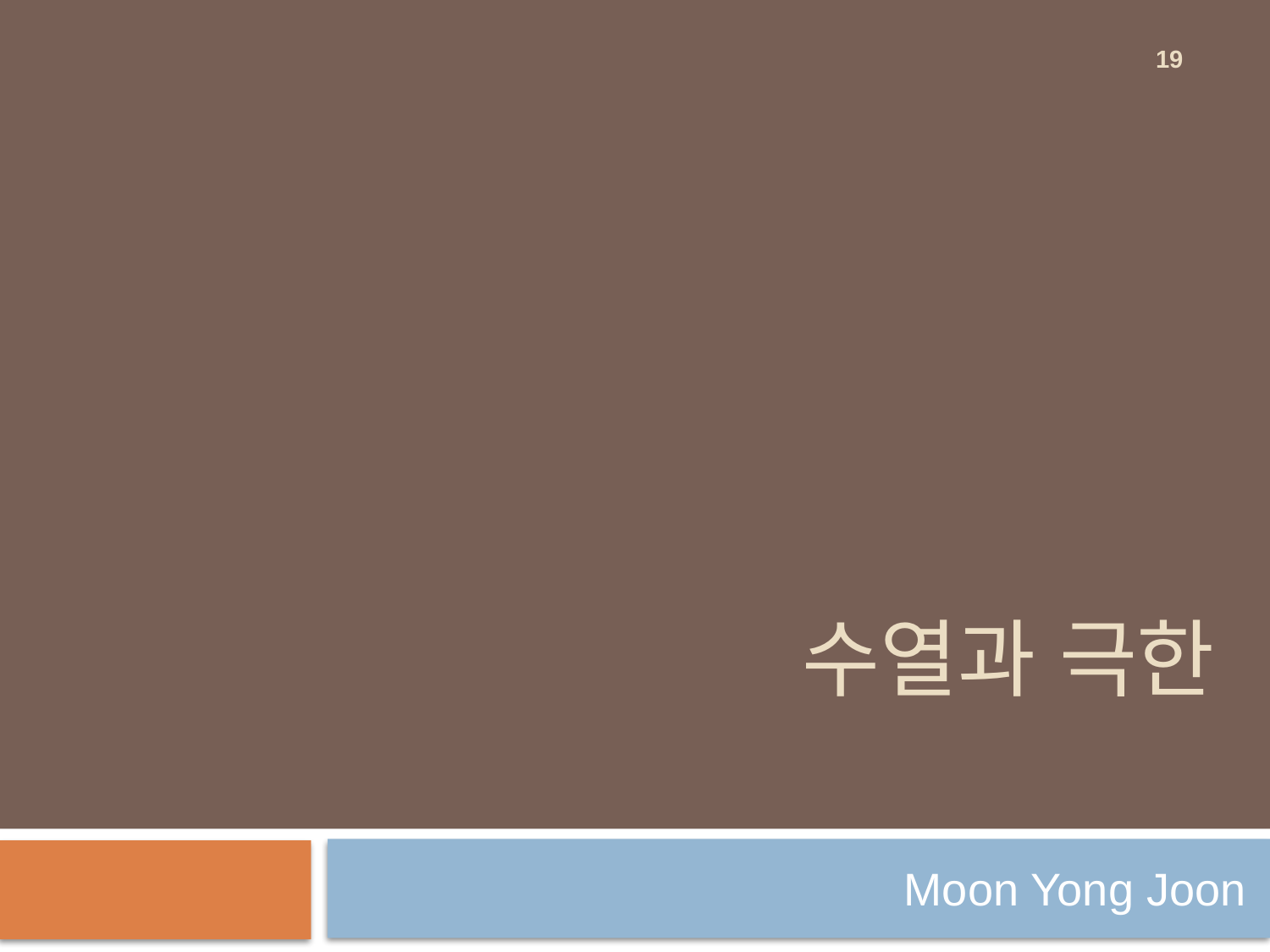

19
# 수열과 극한
Moon Yong Joon